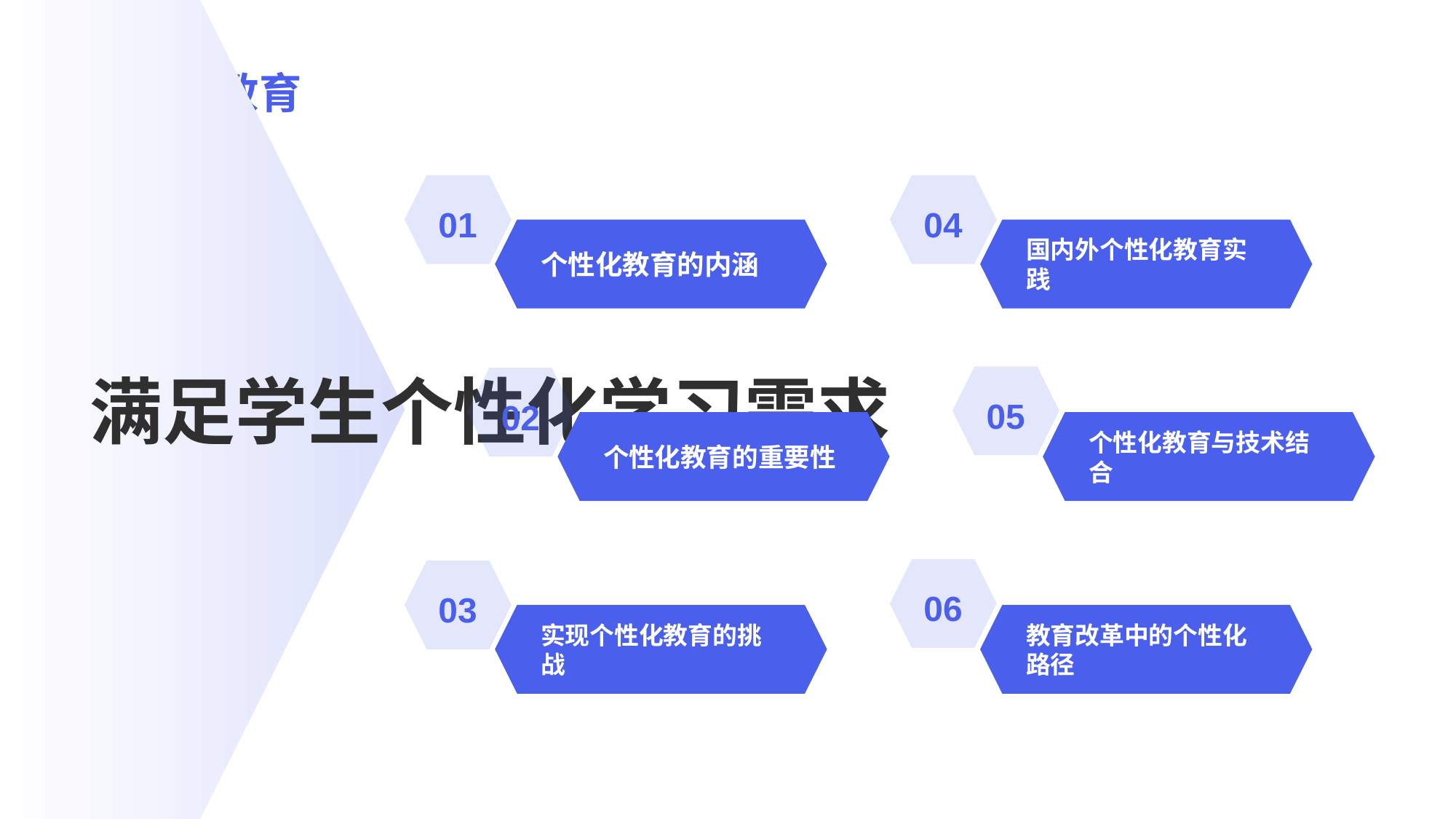

01
个性化教育的内涵
04
国内外个性化教育实践
满足学生个性化学习需求
05
个性化教育与技术结合
02
个性化教育的重要性
06
教育改革中的个性化路径
03
实现个性化教育的挑战
# 个性化教育